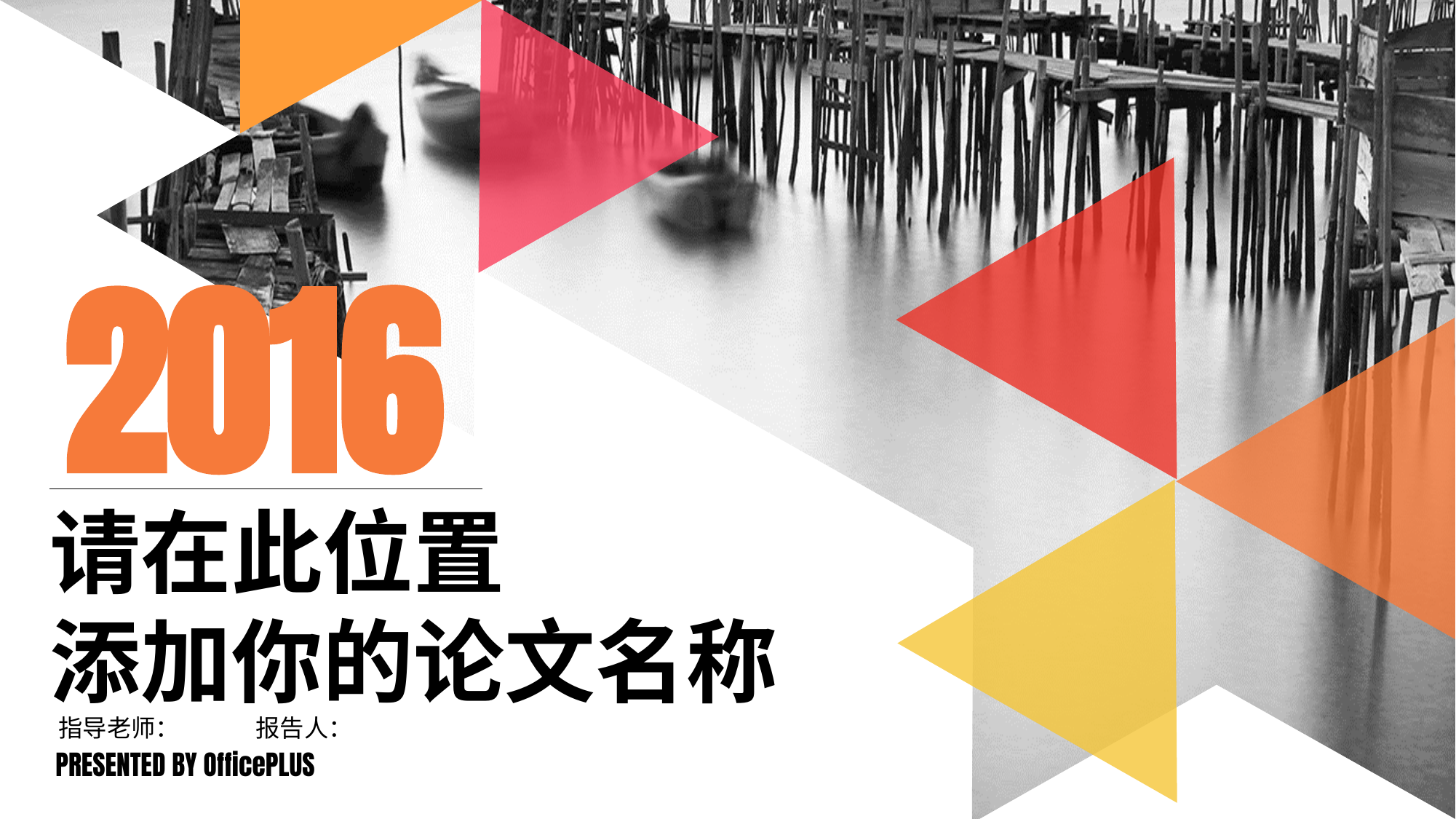

2016

请在此位置
添加你的论文名称

指导老师：              报告人：
PRESENTED BY OfficePLUS